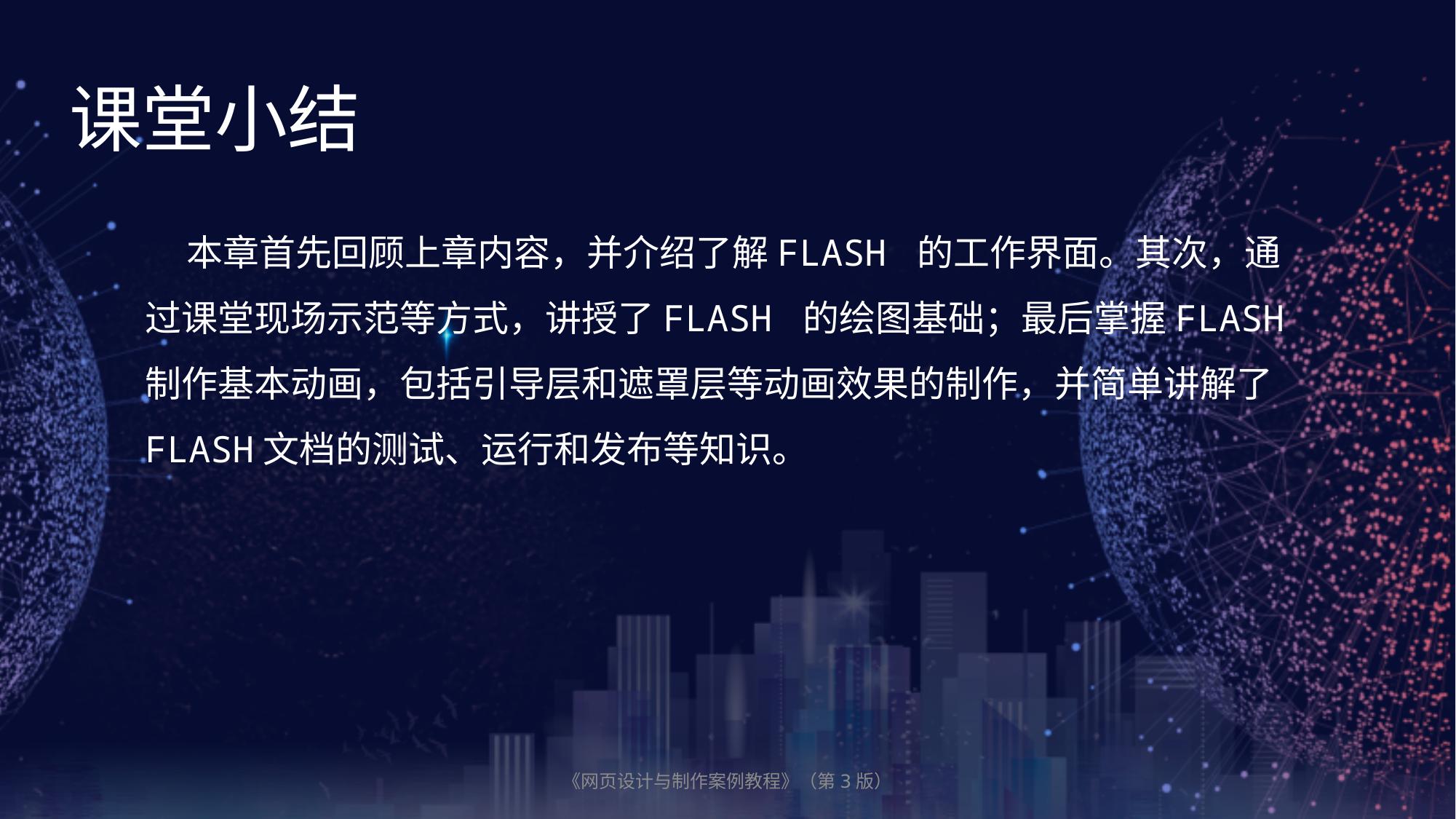

课堂小结
    本章首先回顾上章内容，并介绍了解FLASH 的工作界面。其次，通过课堂现场示范等方式，讲授了FLASH 的绘图基础；最后掌握FLASH制作基本动画，包括引导层和遮罩层等动画效果的制作，并简单讲解了FLASH文档的测试、运行和发布等知识。
《网页设计与制作案例教程》（第3版）